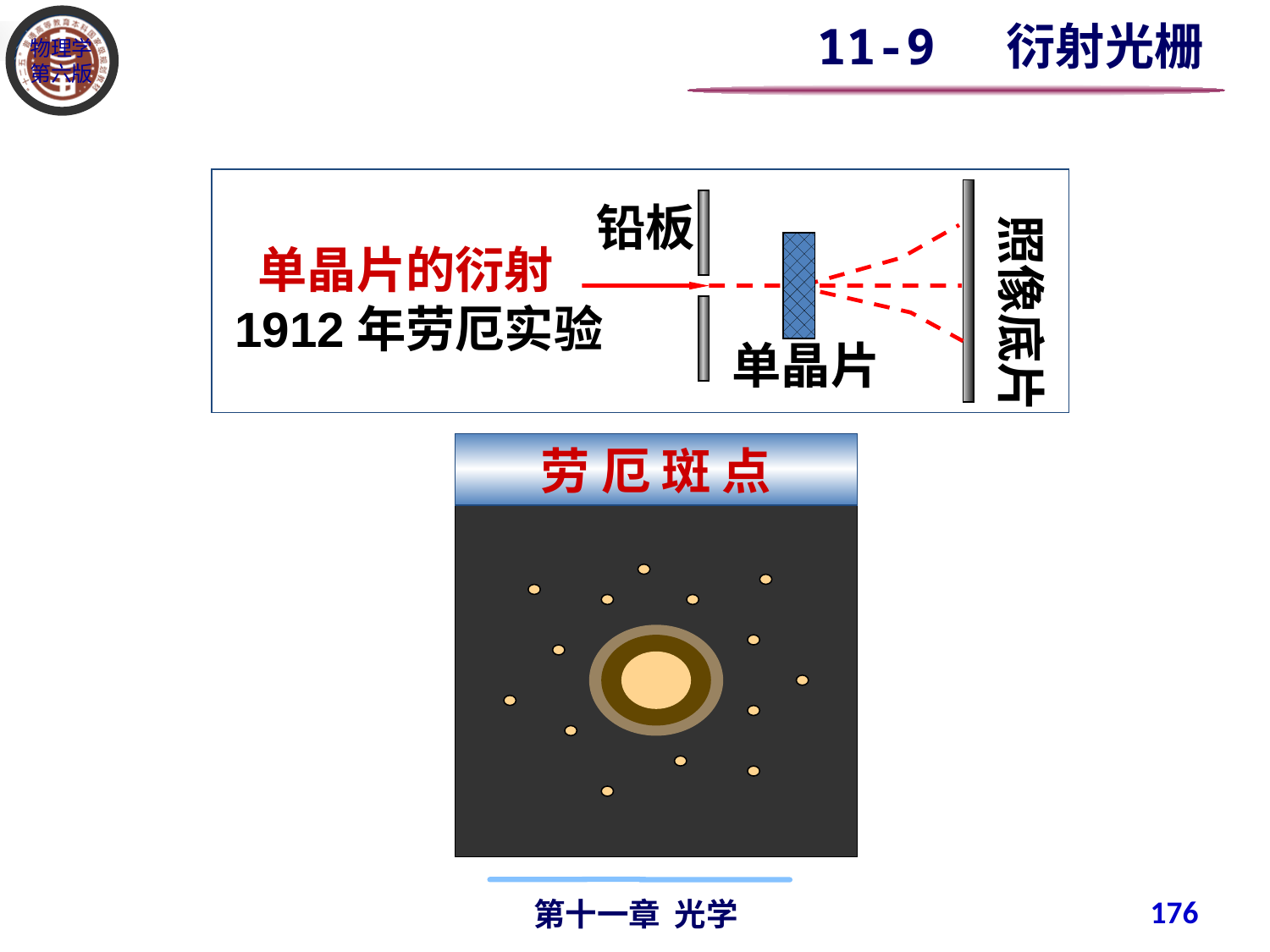

11-9  衍射光栅

 照像底片
铅板

 单晶片的衍射
1912年劳厄实验

单晶片
劳 厄 斑 点

176